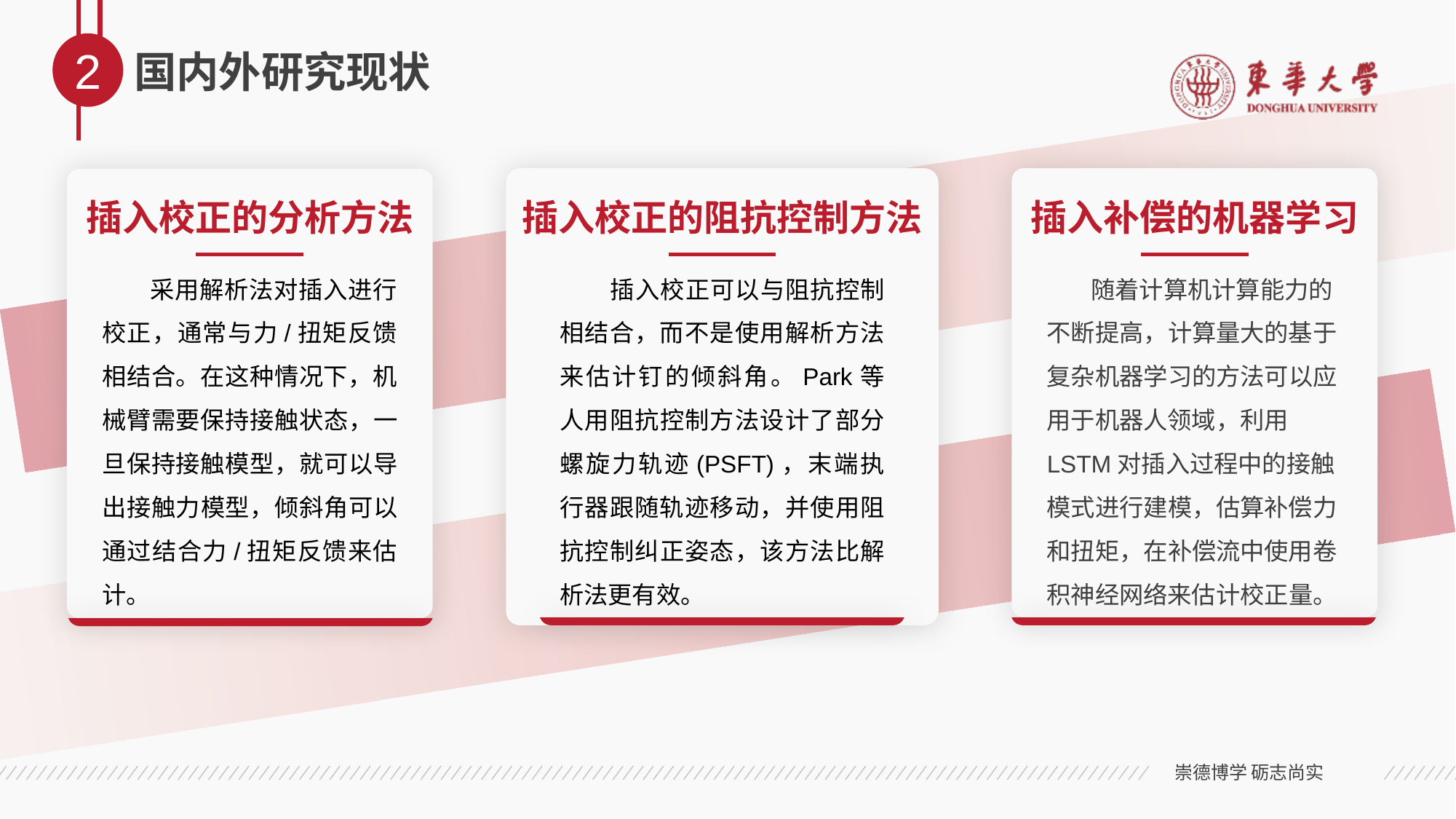

2
国内外研究现状

插入校正的阻抗控制方法
插入校正的分析方法
插入补偿的机器学习

       插入校正可以与阻抗控制相结合，而不是使用解析方法来估计钉的倾斜角。Park等人用阻抗控制方法设计了部分螺旋力轨迹(PSFT)，末端执行器跟随轨迹移动，并使用阻抗控制纠正姿态，该方法比解析法更有效。
       随着计算机计算能力的不断提高，计算量大的基于复杂机器学习的方法可以应用于机器人领域，利用LSTM对插入过程中的接触模式进行建模，估算补偿力和扭矩，在补偿流中使用卷积神经网络来估计校正量。
       采用解析法对插入进行校正，通常与力/扭矩反馈相结合。在这种情况下，机械臂需要保持接触状态，一旦保持接触模型，就可以导出接触力模型，倾斜角可以通过结合力/扭矩反馈来估计。